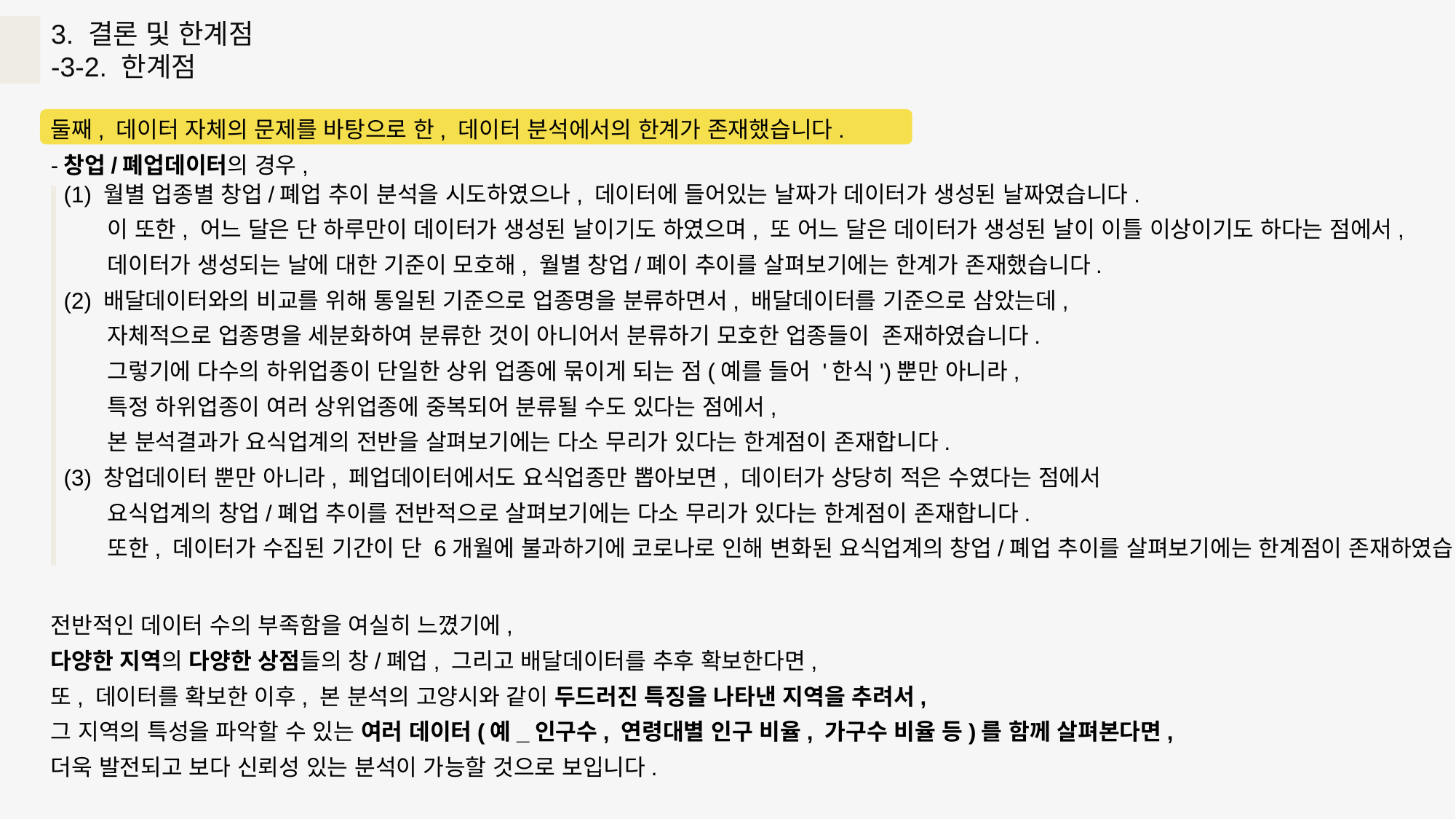

3. 결론 및 한계점
-3-2. 한계점

둘째, 데이터 자체의 문제를 바탕으로 한, 데이터 분석에서의 한계가 존재했습니다.
-창업/폐업데이터의 경우,

전반적인 데이터 수의 부족함을 여실히 느꼈기에,
다양한 지역의 다양한 상점들의 창/폐업, 그리고 배달데이터를 추후 확보한다면,
또, 데이터를 확보한 이후, 본 분석의 고양시와 같이 두드러진 특징을 나타낸 지역을 추려서,
그 지역의 특성을 파악할 수 있는 여러 데이터(예_인구수, 연령대별 인구 비율, 가구수 비율 등)를 함께 살펴본다면,
더욱 발전되고 보다 신뢰성 있는 분석이 가능할 것으로 보입니다.

(1) 월별 업종별 창업/폐업 추이 분석을 시도하였으나, 데이터에 들어있는 날짜가 데이터가 생성된 날짜였습니다.
      이 또한, 어느 달은 단 하루만이 데이터가 생성된 날이기도 하였으며, 또 어느 달은 데이터가 생성된 날이 이틀 이상이기도 하다는 점에서,
      데이터가 생성되는 날에 대한 기준이 모호해, 월별 창업/폐이 추이를 살펴보기에는 한계가 존재했습니다.
(2) 배달데이터와의 비교를 위해 통일된 기준으로 업종명을 분류하면서, 배달데이터를 기준으로 삼았는데,
      자체적으로 업종명을 세분화하여 분류한 것이 아니어서 분류하기 모호한 업종들이  존재하였습니다.
      그렇기에 다수의 하위업종이 단일한 상위 업종에 묶이게 되는 점(예를 들어 '한식')뿐만 아니라,
      특정 하위업종이 여러 상위업종에 중복되어 분류될 수도 있다는 점에서,
      본 분석결과가 요식업계의 전반을 살펴보기에는 다소 무리가 있다는 한계점이 존재합니다.
(3) 창업데이터 뿐만 아니라, 페업데이터에서도 요식업종만 뽑아보면, 데이터가 상당히 적은 수였다는 점에서
      요식업계의 창업/폐업 추이를 전반적으로 살펴보기에는 다소 무리가 있다는 한계점이 존재합니다.
      또한, 데이터가 수집된 기간이 단 6개월에 불과하기에 코로나로 인해 변화된 요식업계의 창업/폐업 추이를 살펴보기에는 한계점이 존재하였습니다.